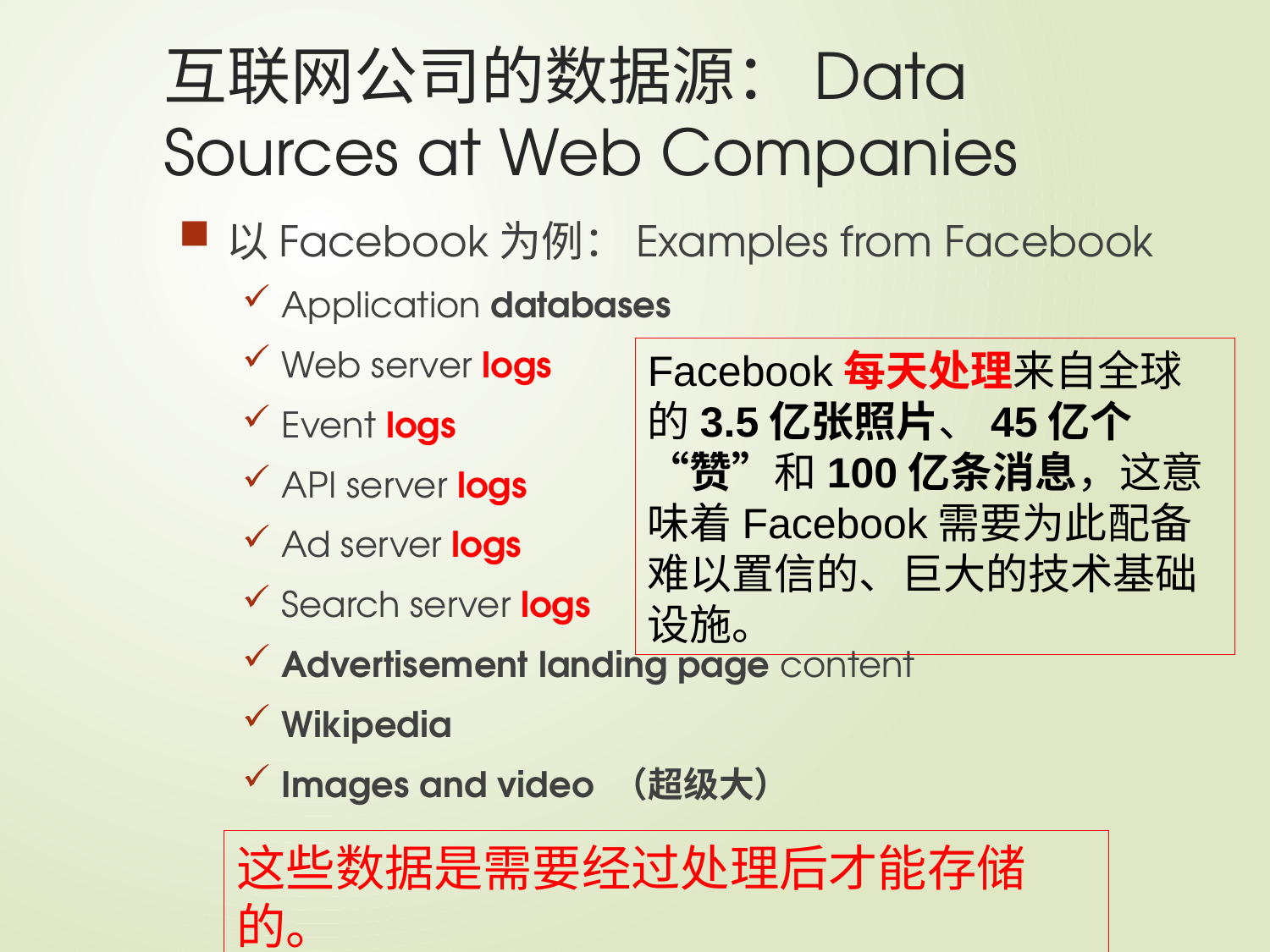

# 互联网公司的数据源：Data Sources at Web Companies
以Facebook为例：Examples from Facebook
Application databases
Web server logs
Event logs
API server logs
Ad server logs
Search server logs
Advertisement landing page content
Wikipedia
Images and video （超级大）
Facebook每天处理来自全球的3.5亿张照片、45亿个“赞”和100亿条消息，这意味着Facebook需要为此配备难以置信的、巨大的技术基础设施。
这些数据是需要经过处理后才能存储的。
4